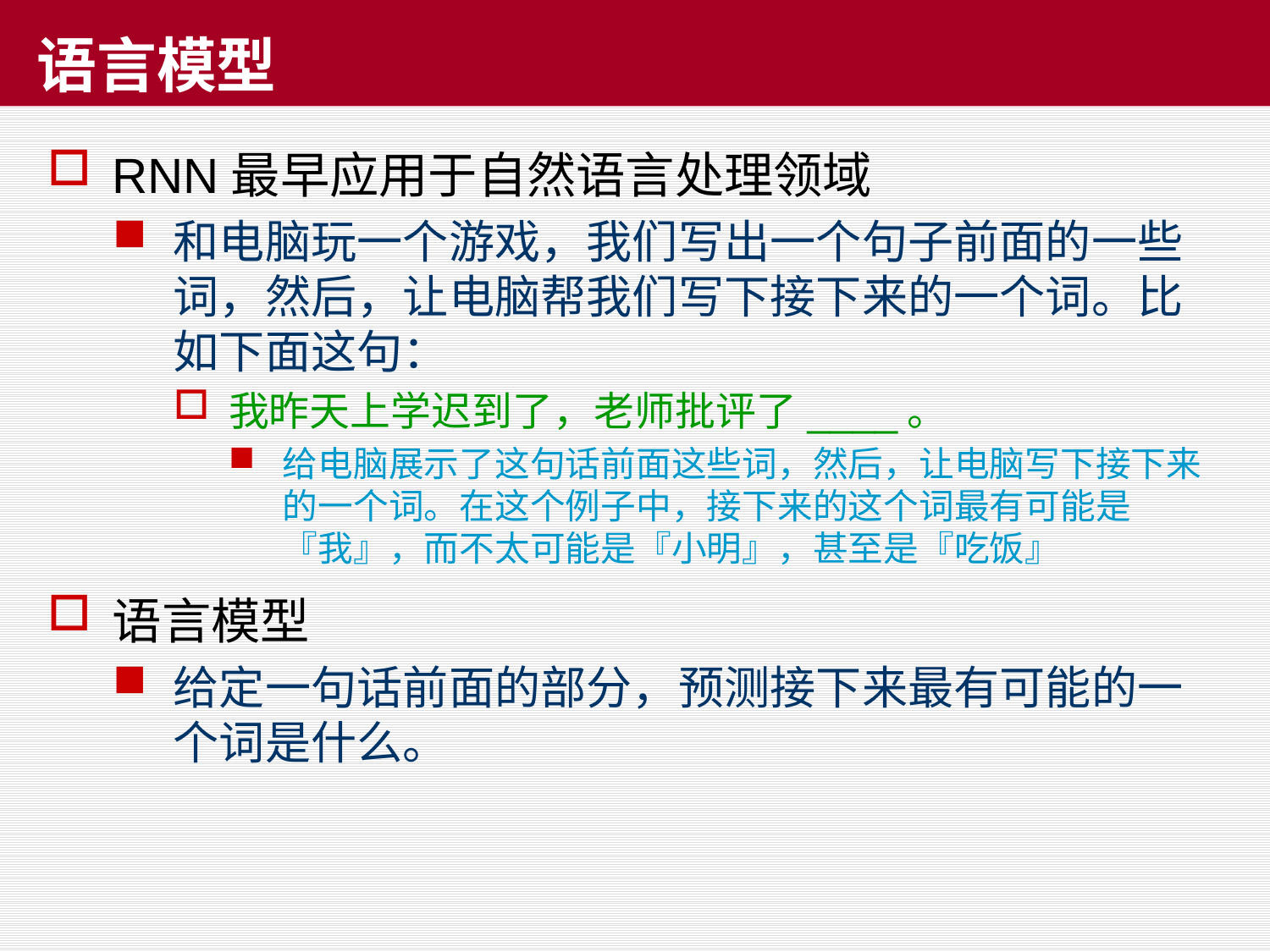

# 语言模型
RNN最早应用于自然语言处理领域
和电脑玩一个游戏，我们写出一个句子前面的一些词，然后，让电脑帮我们写下接下来的一个词。比如下面这句：
我昨天上学迟到了，老师批评了____。
给电脑展示了这句话前面这些词，然后，让电脑写下接下来的一个词。在这个例子中，接下来的这个词最有可能是『我』，而不太可能是『小明』，甚至是『吃饭』
语言模型
给定一句话前面的部分，预测接下来最有可能的一个词是什么。